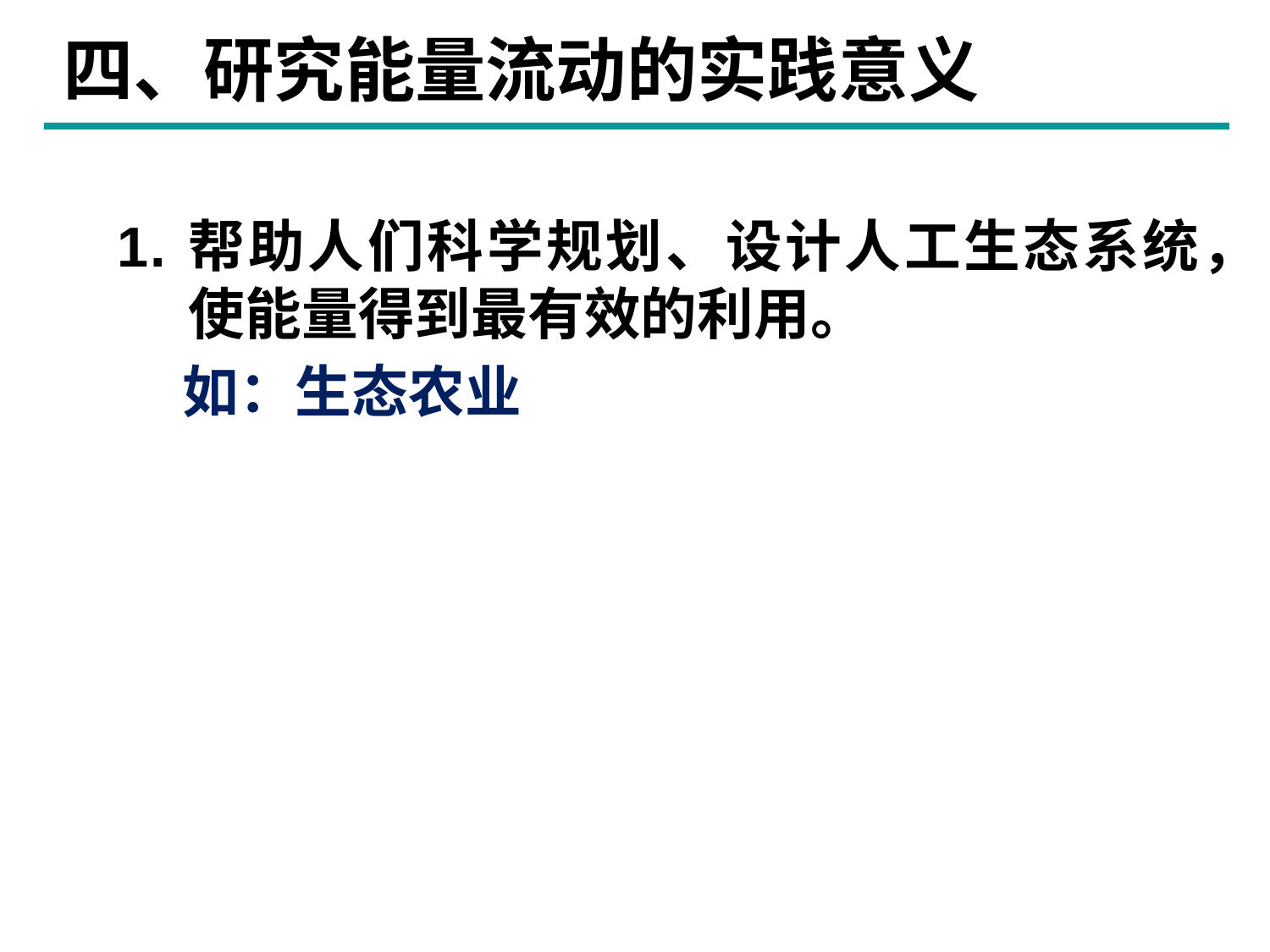

四、研究能量流动的实践意义
帮助人们科学规划、设计人工生态系统，使能量得到最有效的利用。
    如：生态农业